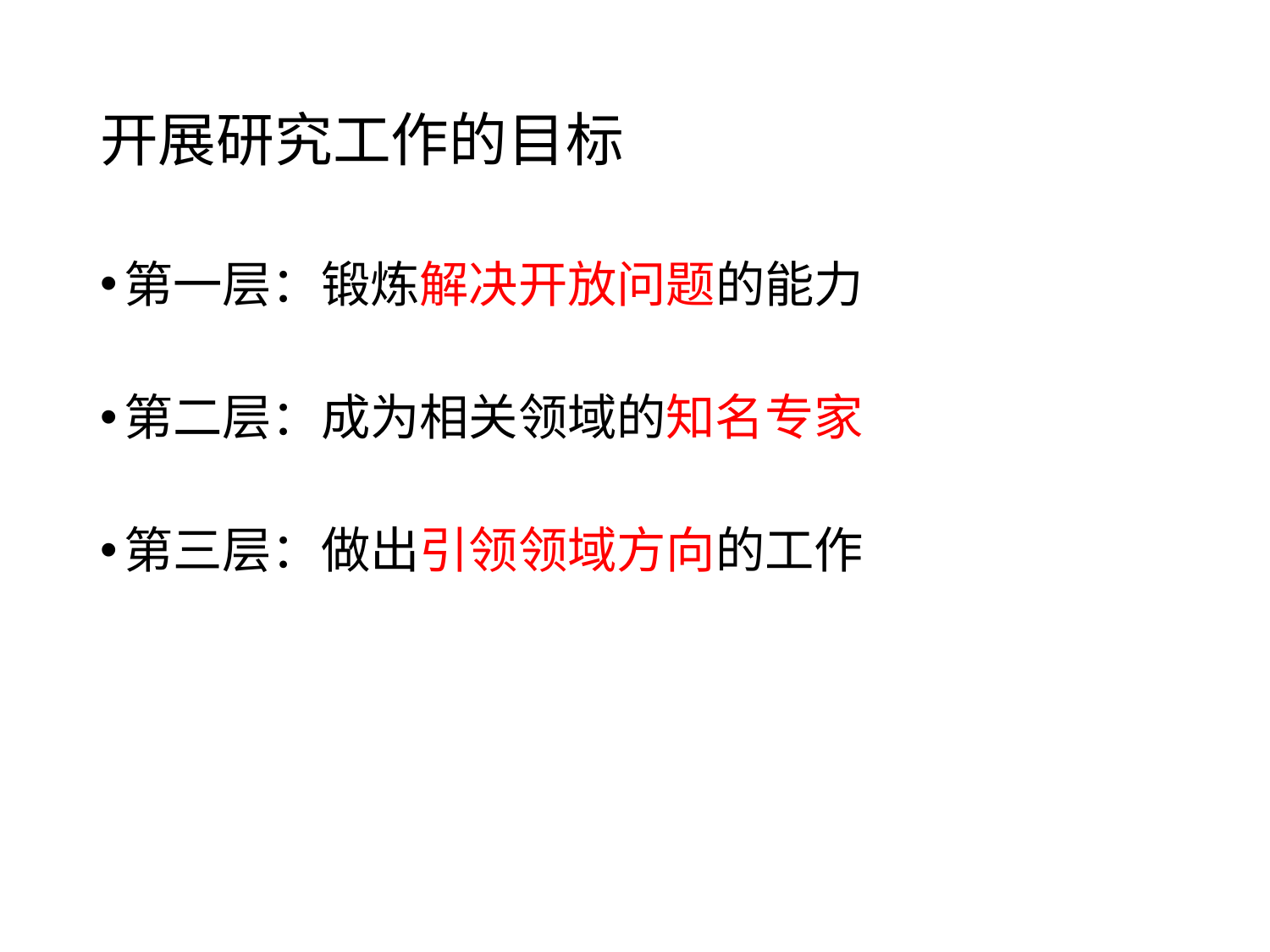

# 开展研究工作的目标
第一层：锻炼解决开放问题的能力

第二层：成为相关领域的知名专家

第三层：做出引领领域方向的工作